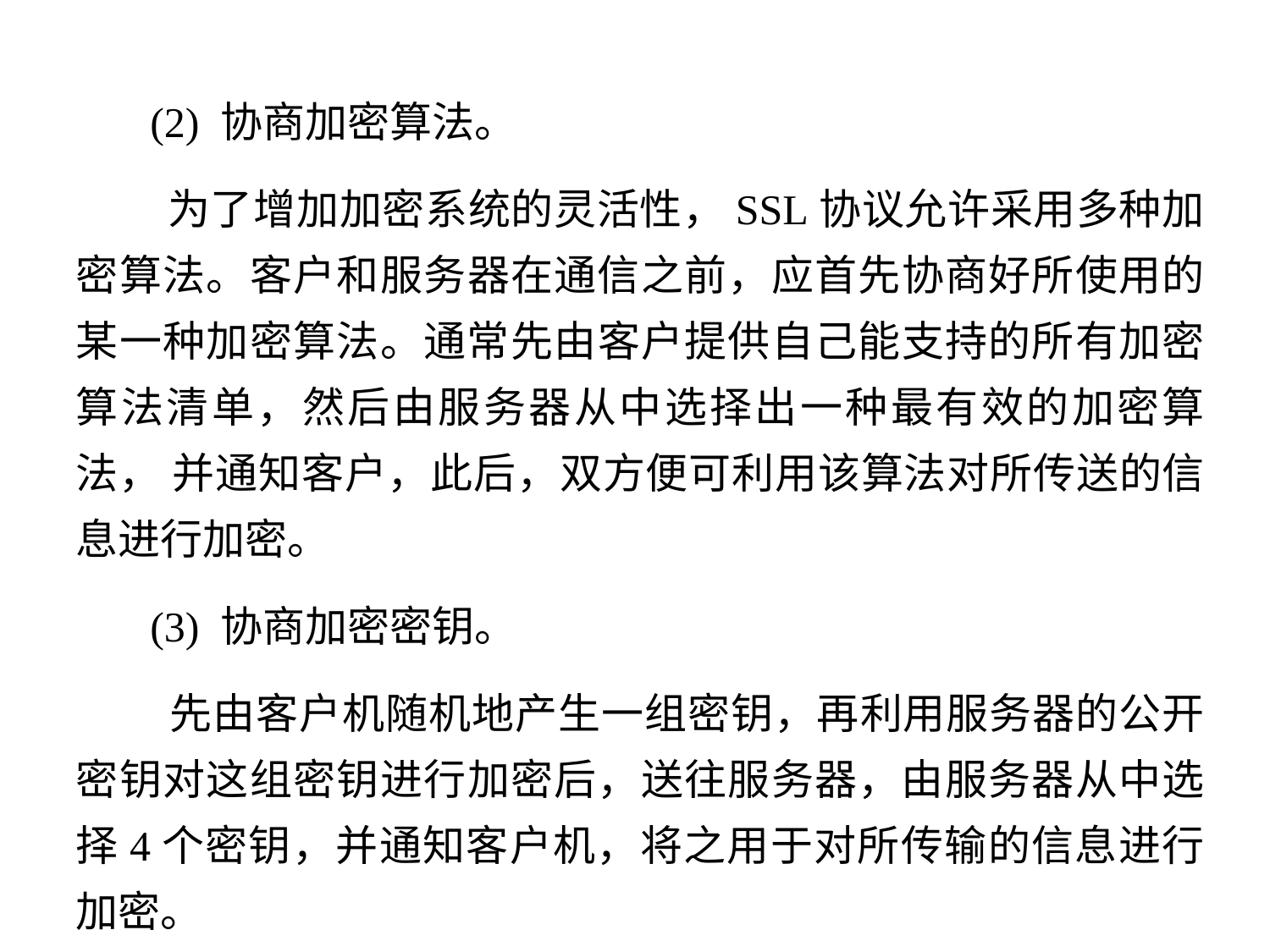

(2) 协商加密算法。
        为了增加加密系统的灵活性，SSL协议允许采用多种加密算法。客户和服务器在通信之前，应首先协商好所使用的某一种加密算法。通常先由客户提供自己能支持的所有加密算法清单，然后由服务器从中选择出一种最有效的加密算法， 并通知客户，此后，双方便可利用该算法对所传送的信息进行加密。
       (3) 协商加密密钥。
        先由客户机随机地产生一组密钥，再利用服务器的公开密钥对这组密钥进行加密后，送往服务器，由服务器从中选择4个密钥，并通知客户机，将之用于对所传输的信息进行加密。